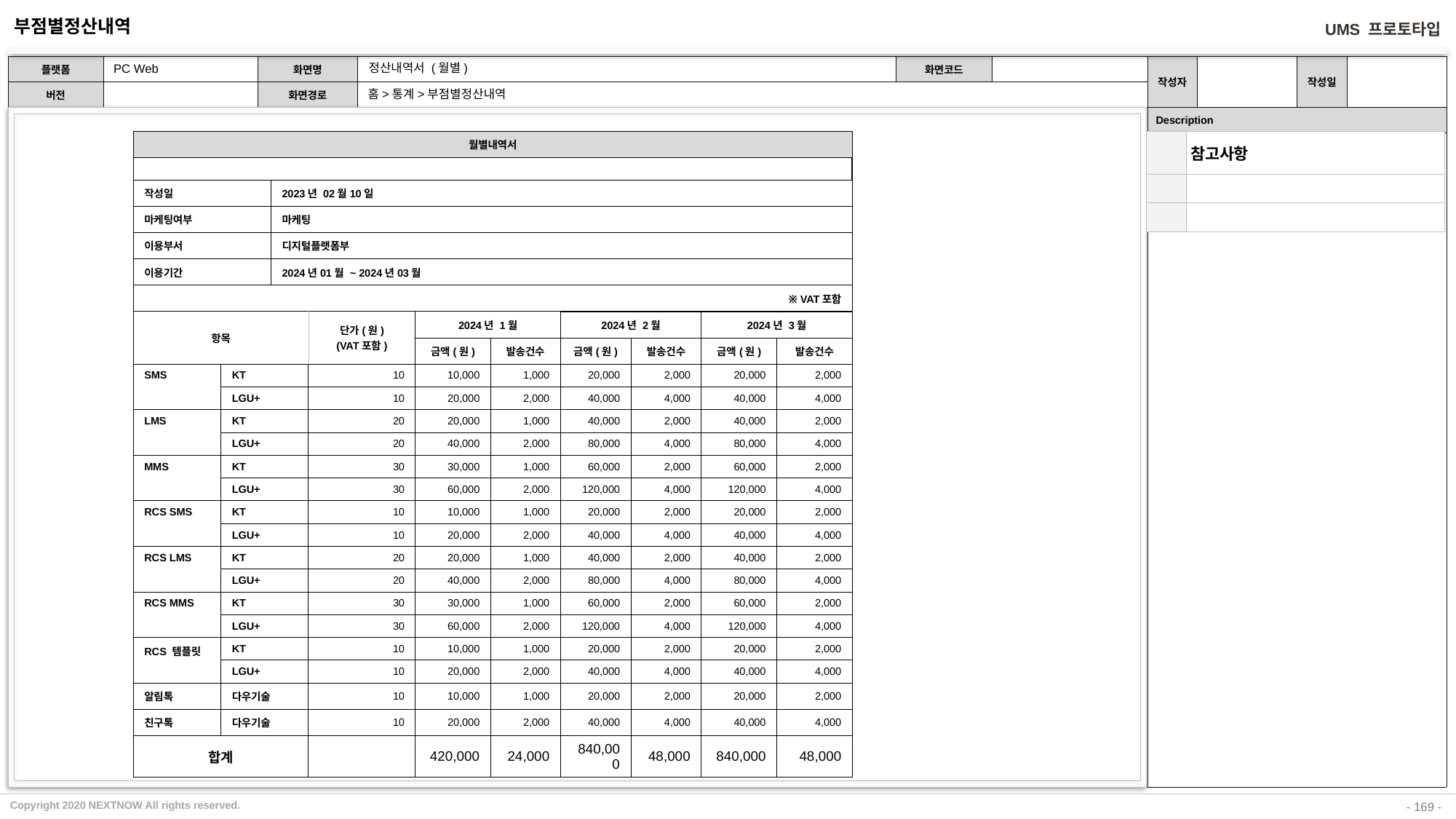

부점별정산내역
PC Web
정산내역서 (월별)

홈>통계>부점별정산내역
| 월별내역서 |  |  |  |  |  |  |  |  |  |
| --- | --- | --- | --- | --- | --- | --- | --- | --- | --- |
|  |  |  |  |  |  |  |  |  |  |
| 작성일 |  | 2023년 02월10일 |  |  |  |  |  |  |  |
| 마케팅여부 |  | 마케팅 |  |  |  |  |  |  |  |
| 이용부서 |  | 디지털플랫폼부 |  |  |  |  |  |  |  |
| 이용기간 |  | 2024년01월 ~ 2024년03월 |  |  |  |  |  |  |  |
| ※ VAT포함 |  |  |  |  |  |  |  |  |  |
| 항목 |  |  | 단가(원) (VAT포함) | 2024년 1월 |  | 2024년 2월 |  | 2024년 3월 |  |
|  |  |  |  | 금액(원) | 발송건수 | 금액(원) | 발송건수 | 금액(원) | 발송건수 |
| SMS | KT |  | 10 | 10,000 | 1,000 | 20,000 | 2,000 | 20,000 | 2,000 |
|  | LGU+ |  | 10 | 20,000 | 2,000 | 40,000 | 4,000 | 40,000 | 4,000 |
| LMS | KT |  | 20 | 20,000 | 1,000 | 40,000 | 2,000 | 40,000 | 2,000 |
|  | LGU+ |  | 20 | 40,000 | 2,000 | 80,000 | 4,000 | 80,000 | 4,000 |
| MMS | KT |  | 30 | 30,000 | 1,000 | 60,000 | 2,000 | 60,000 | 2,000 |
|  | LGU+ |  | 30 | 60,000 | 2,000 | 120,000 | 4,000 | 120,000 | 4,000 |
| RCS SMS | KT |  | 10 | 10,000 | 1,000 | 20,000 | 2,000 | 20,000 | 2,000 |
|  | LGU+ |  | 10 | 20,000 | 2,000 | 40,000 | 4,000 | 40,000 | 4,000 |
| RCS LMS | KT |  | 20 | 20,000 | 1,000 | 40,000 | 2,000 | 40,000 | 2,000 |
|  | LGU+ |  | 20 | 40,000 | 2,000 | 80,000 | 4,000 | 80,000 | 4,000 |
| RCS MMS | KT |  | 30 | 30,000 | 1,000 | 60,000 | 2,000 | 60,000 | 2,000 |
|  | LGU+ |  | 30 | 60,000 | 2,000 | 120,000 | 4,000 | 120,000 | 4,000 |
| RCS 템플릿 | KT |  | 10 | 10,000 | 1,000 | 20,000 | 2,000 | 20,000 | 2,000 |
|  | LGU+ |  | 10 | 20,000 | 2,000 | 40,000 | 4,000 | 40,000 | 4,000 |
| 알림톡 | 다우기술 |  | 10 | 10,000 | 1,000 | 20,000 | 2,000 | 20,000 | 2,000 |
| 친구톡 | 다우기술 |  | 10 | 20,000 | 2,000 | 40,000 | 4,000 | 40,000 | 4,000 |
| 합계 |  |  |  | 420,000 | 24,000 | 840,000 | 48,000 | 840,000 | 48,000 |
|  | 참고사항 |
| --- | --- |
|  |  |
|  |  |